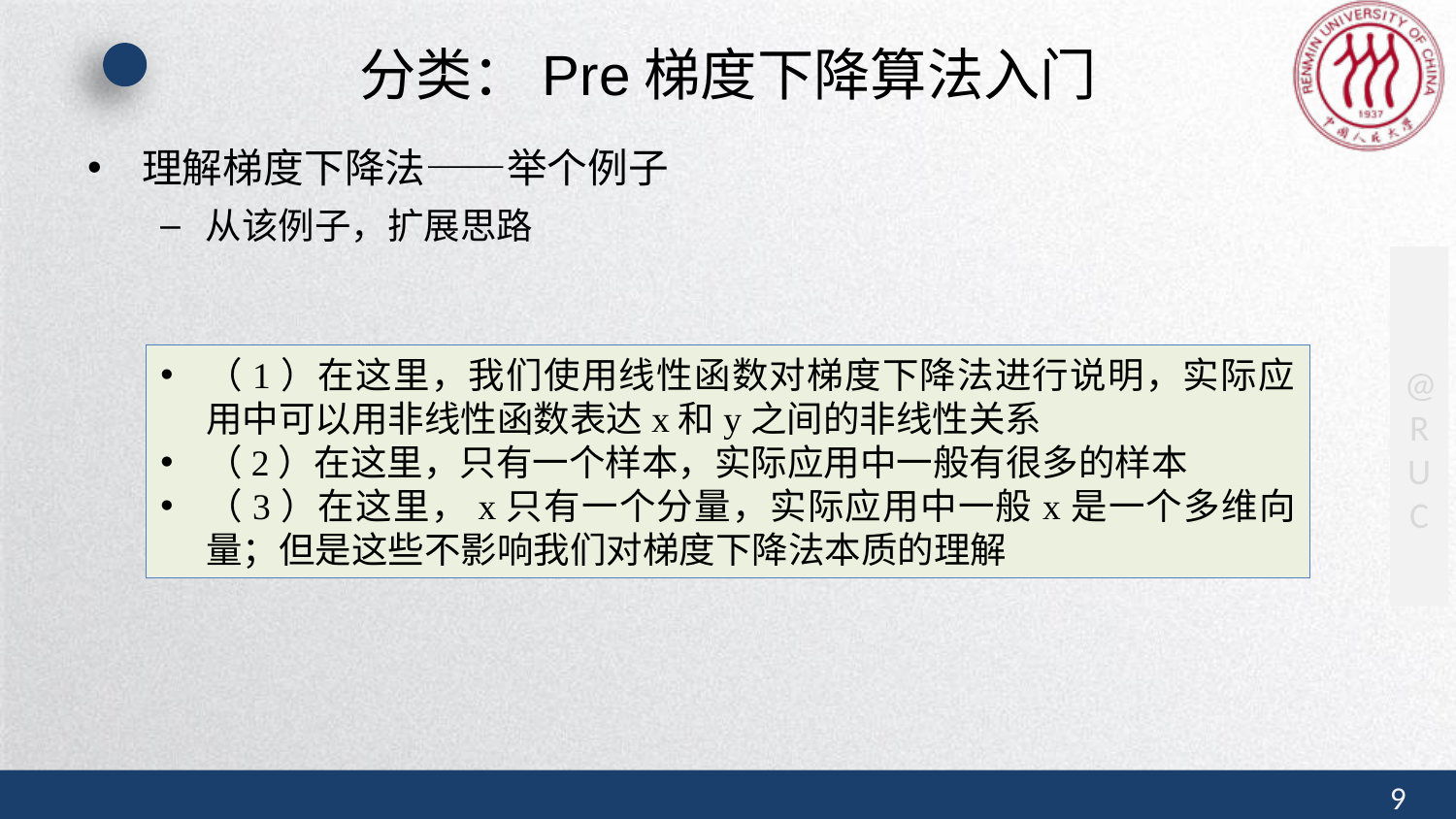

# 分类：Pre梯度下降算法入门
理解梯度下降法——举个例子
从该例子，扩展思路
（1）在这里，我们使用线性函数对梯度下降法进行说明，实际应用中可以用非线性函数表达x和y之间的非线性关系
（2）在这里，只有一个样本，实际应用中一般有很多的样本
（3）在这里，x只有一个分量，实际应用中一般x是一个多维向量；但是这些不影响我们对梯度下降法本质的理解